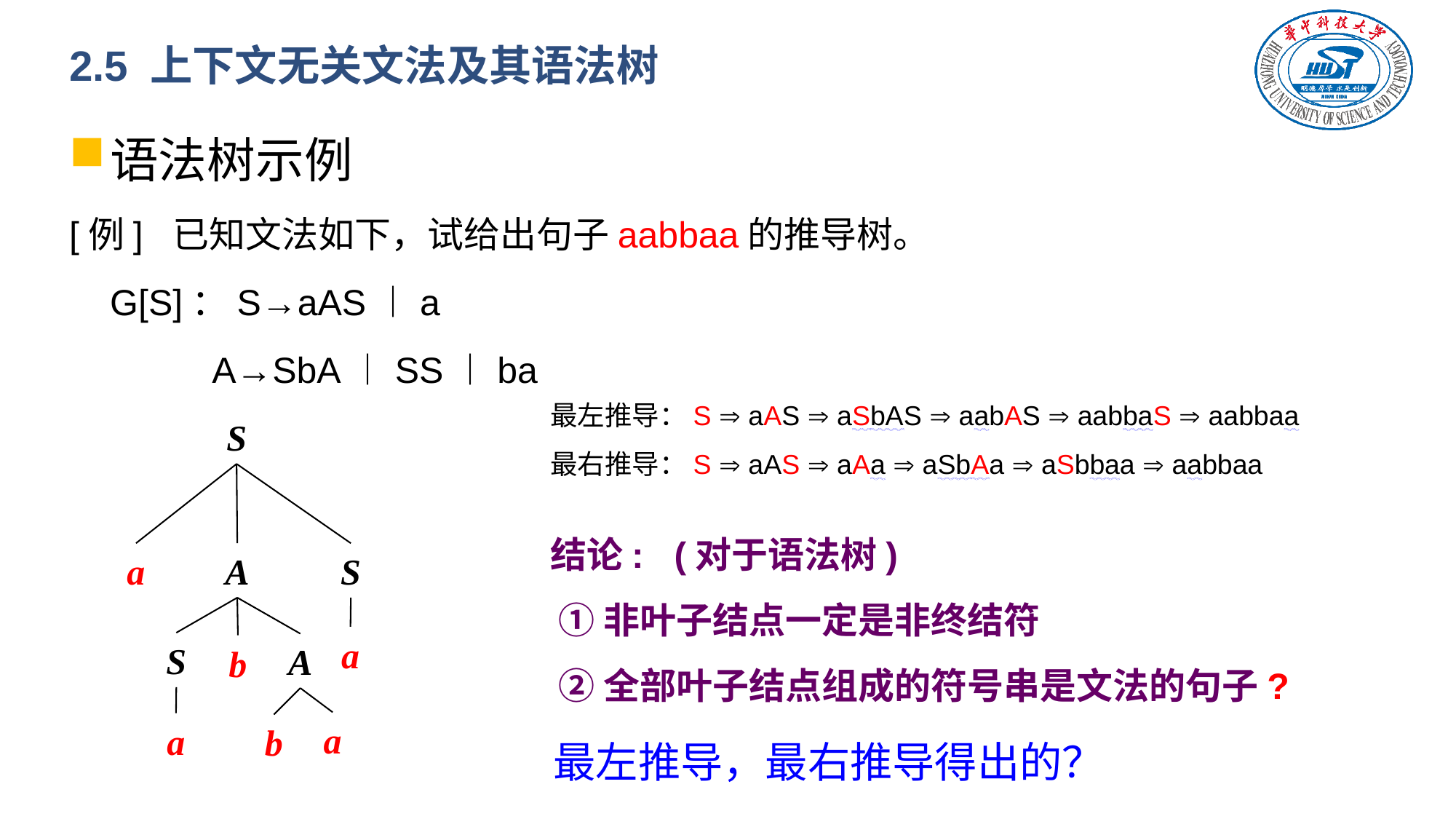

# 2.5 上下文无关文法及其语法树
语法树示例
[例]  已知文法如下，试给出句子aabbaa的推导树。
G[S]：S→aAS︱a
          A→SbA︱SS︱ba

最左推导：S ⇒ aAS ⇒ aSbAS ⇒ aabAS ⇒ aabbaS ⇒ aabbaa
最右推导：S ⇒ aAS ⇒ aAa ⇒ aSbAa ⇒ aSbbaa ⇒ aabbaa
S
a
A
S
a
S
A
b
a
a
b
结论:   (对于语法树)
 ①非叶子结点一定是非终结符
 ②全部叶子结点组成的符号串是文法的句子?
最左推导，最右推导得出的？
49